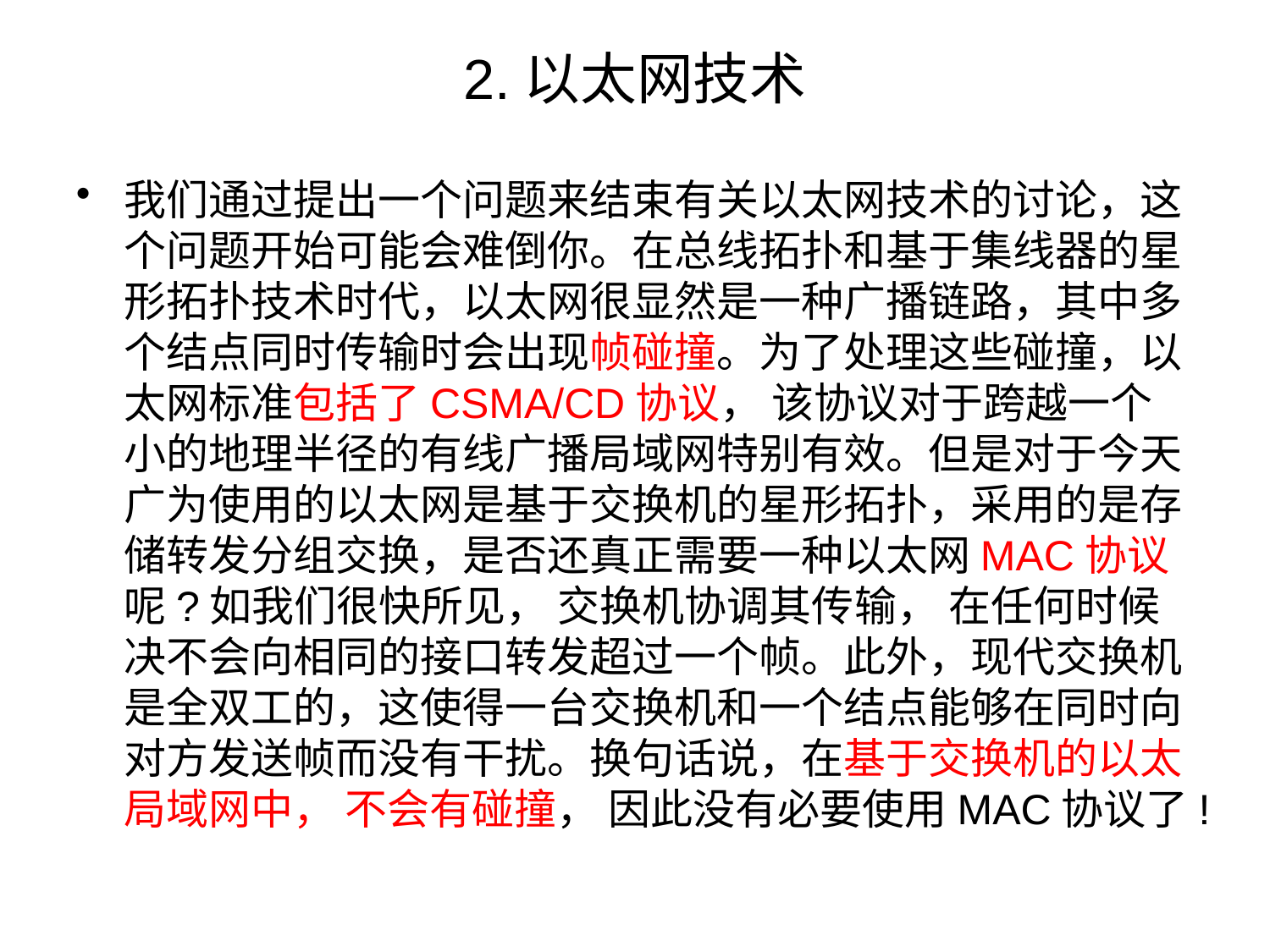

# 2.以太网技术
我们通过提出一个问题来结束有关以太网技术的讨论，这个问题开始可能会难倒你。在总线拓扑和基于集线器的星形拓扑技术时代，以太网很显然是一种广播链路，其中多个结点同时传输时会出现帧碰撞。为了处理这些碰撞，以太网标准包括了CSMA/CD协议， 该协议对于跨越一个小的地理半径的有线广播局域网特别有效。但是对于今天广为使用的以太网是基于交换机的星形拓扑，采用的是存储转发分组交换，是否还真正需要一种以太网MAC协议呢?如我们很快所见， 交换机协调其传输， 在任何时候决不会向相同的接口转发超过一个帧。此外，现代交换机是全双工的，这使得一台交换机和一个结点能够在同时向对方发送帧而没有干扰。换句话说，在基于交换机的以太局域网中， 不会有碰撞， 因此没有必要使用MAC协议了!